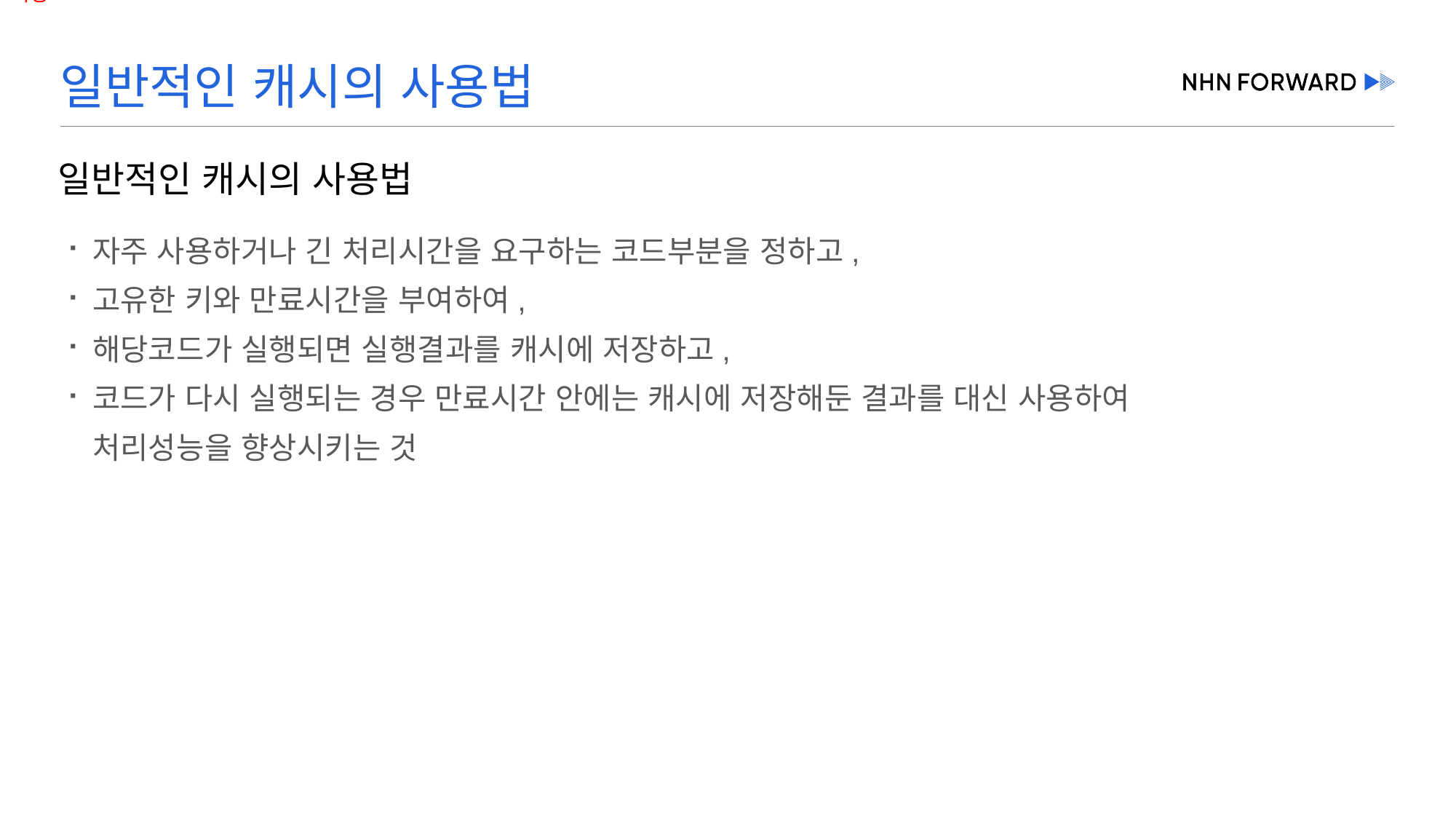

# 일반적인 캐시의 사용법
일반적인 캐시의 사용법
자주 사용하거나 긴 처리시간을 요구하는 코드부분을 정하고,
고유한 키와 만료시간을 부여하여,
해당코드가 실행되면 실행결과를 캐시에 저장하고,
코드가 다시 실행되는 경우 만료시간 안에는 캐시에 저장해둔 결과를 대신 사용하여 처리성능을 향상시키는 것